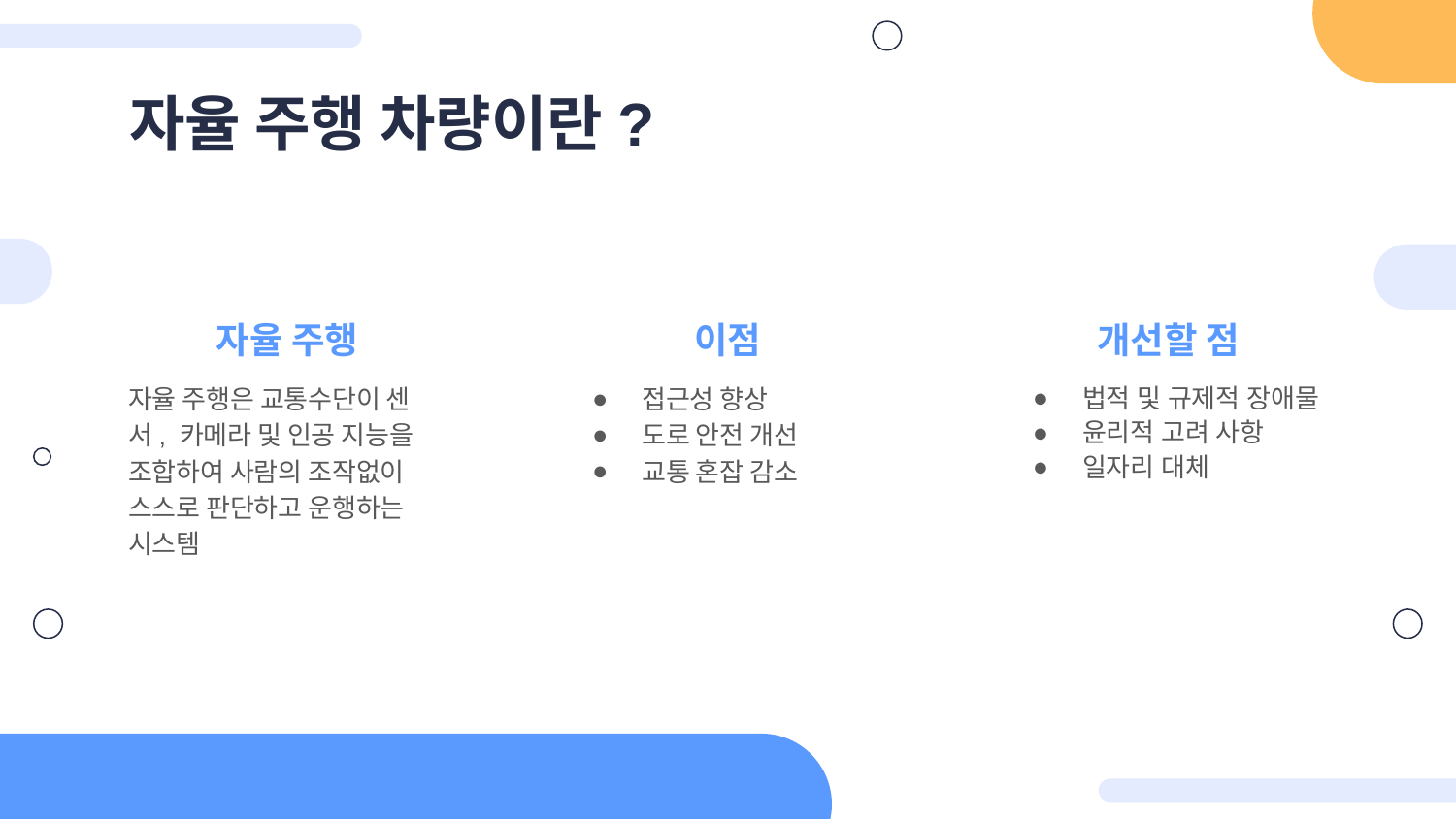

# 자율 주행 차량이란?
자율 주행
이점
개선할 점
자율 주행은 교통수단이 센서, 카메라 및 인공 지능을 조합하여 사람의 조작없이 스스로 판단하고 운행하는 시스템
접근성 향상
도로 안전 개선
교통 혼잡 감소
법적 및 규제적 장애물
윤리적 고려 사항
일자리 대체